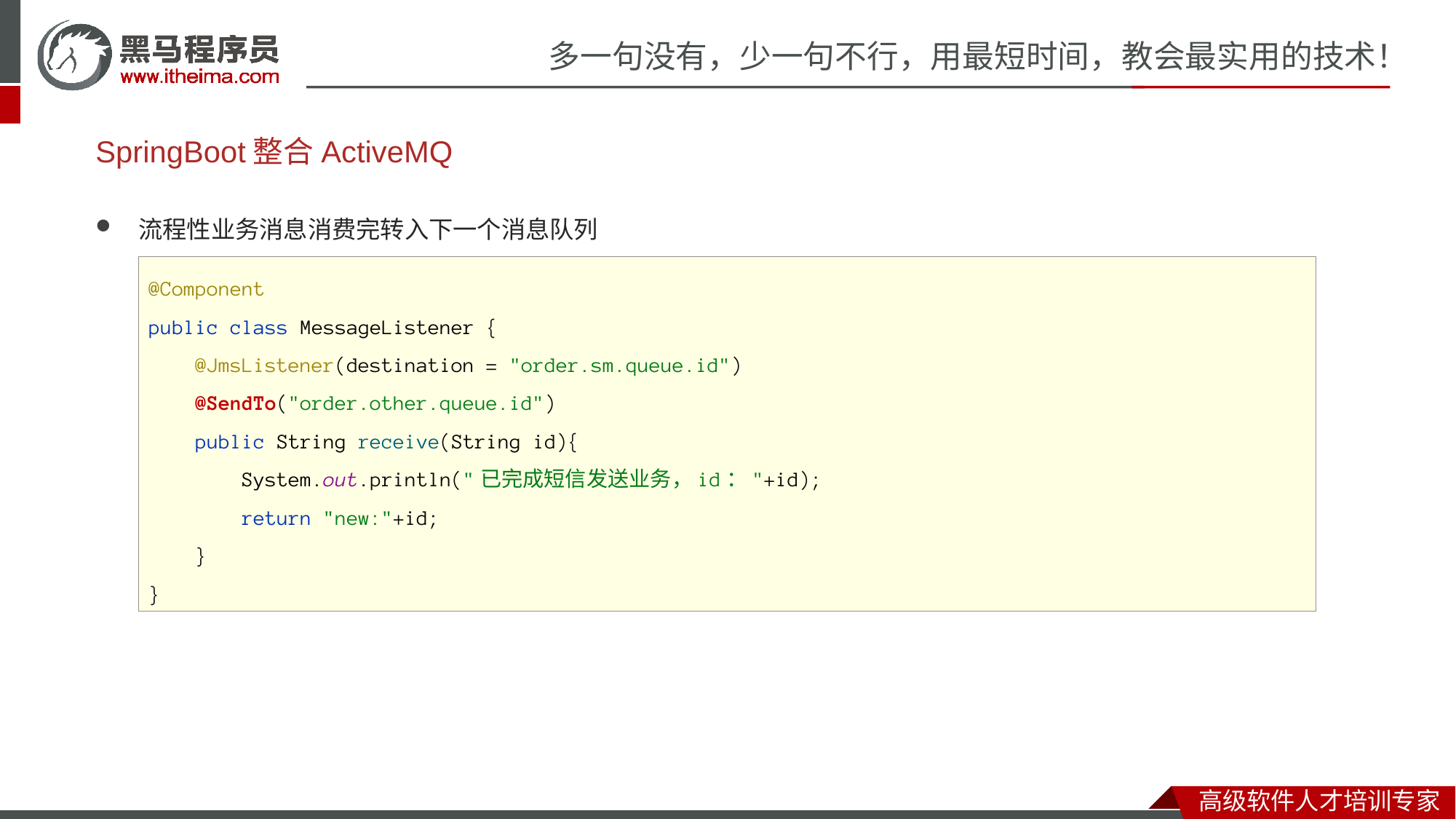

# SpringBoot整合ActiveMQ
流程性业务消息消费完转入下一个消息队列
@Component
public class MessageListener {
    @JmsListener(destination = "order.sm.queue.id")
    @SendTo("order.other.queue.id")
    public String receive(String id){
        System.out.println("已完成短信发送业务，id："+id);
        return "new:"+id;
    }
}